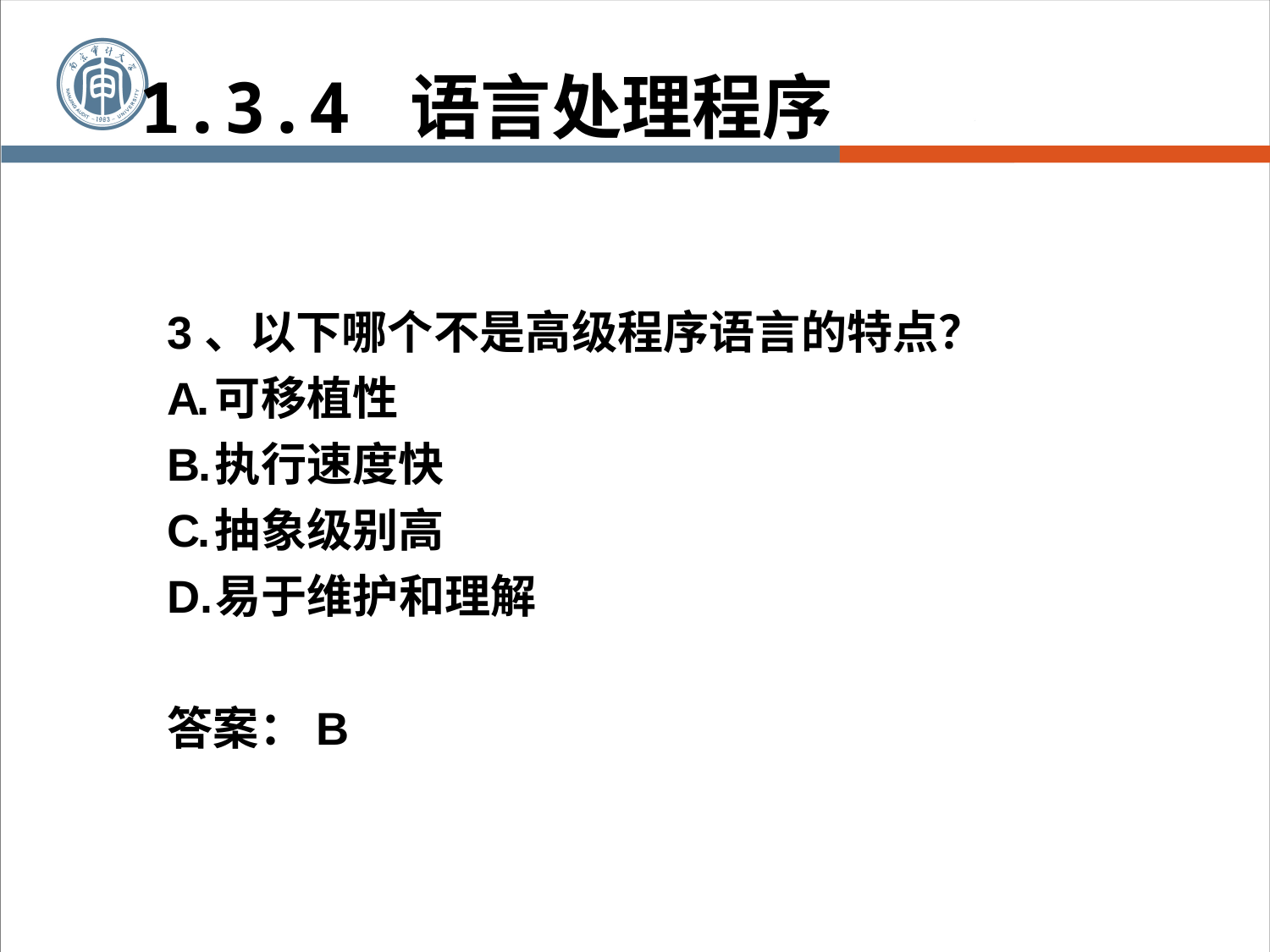

1.3.4 语言处理程序
3、以下哪个不是高级程序语言的特点？
可移植性
执行速度快
抽象级别高
易于维护和理解

答案：B